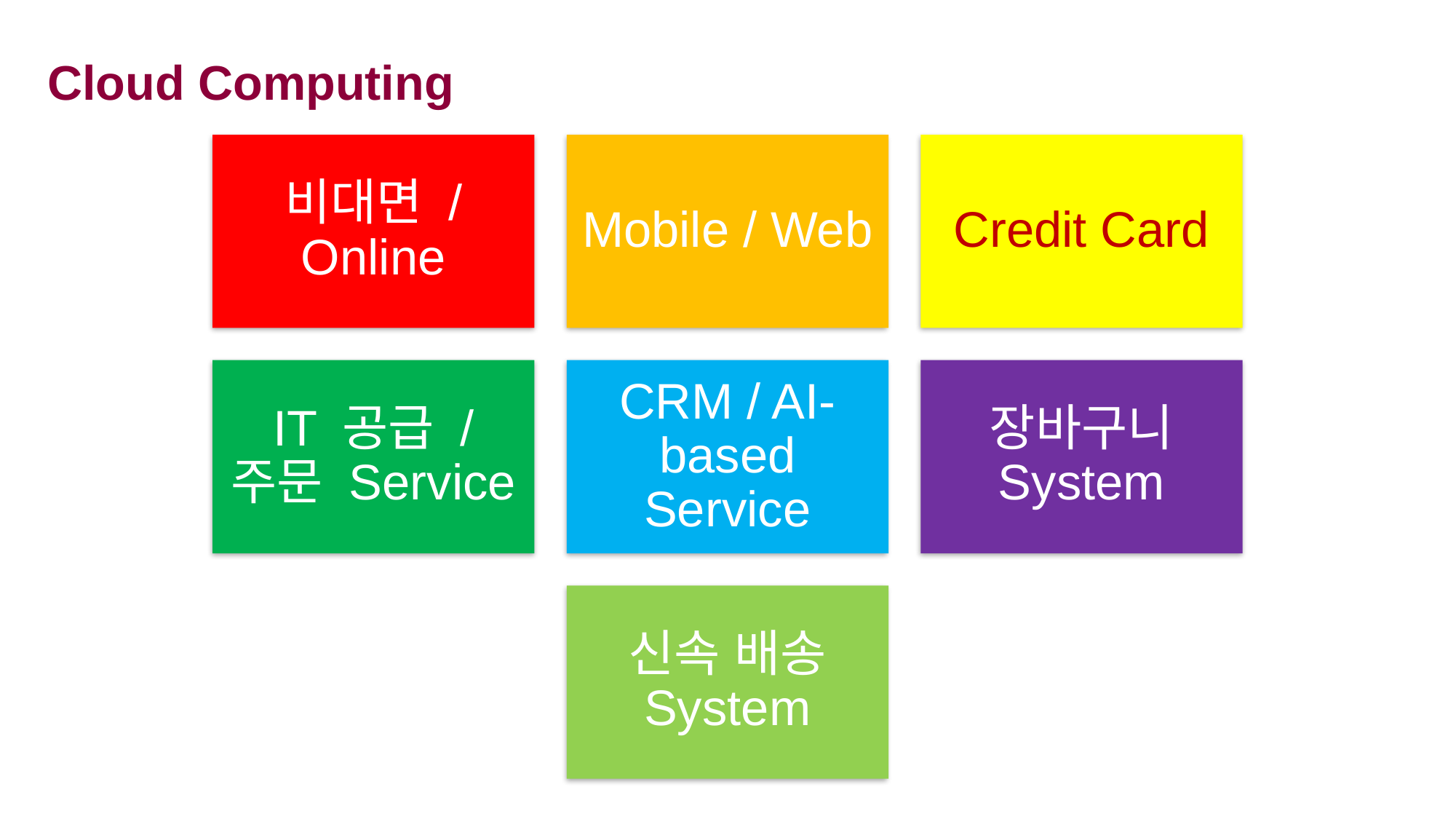

# Cloud Computing
비대면 / Online
Mobile / Web
Credit Card
IT 공급 / 주문 Service
CRM / AI-based Service
장바구니 System
신속 배송 System